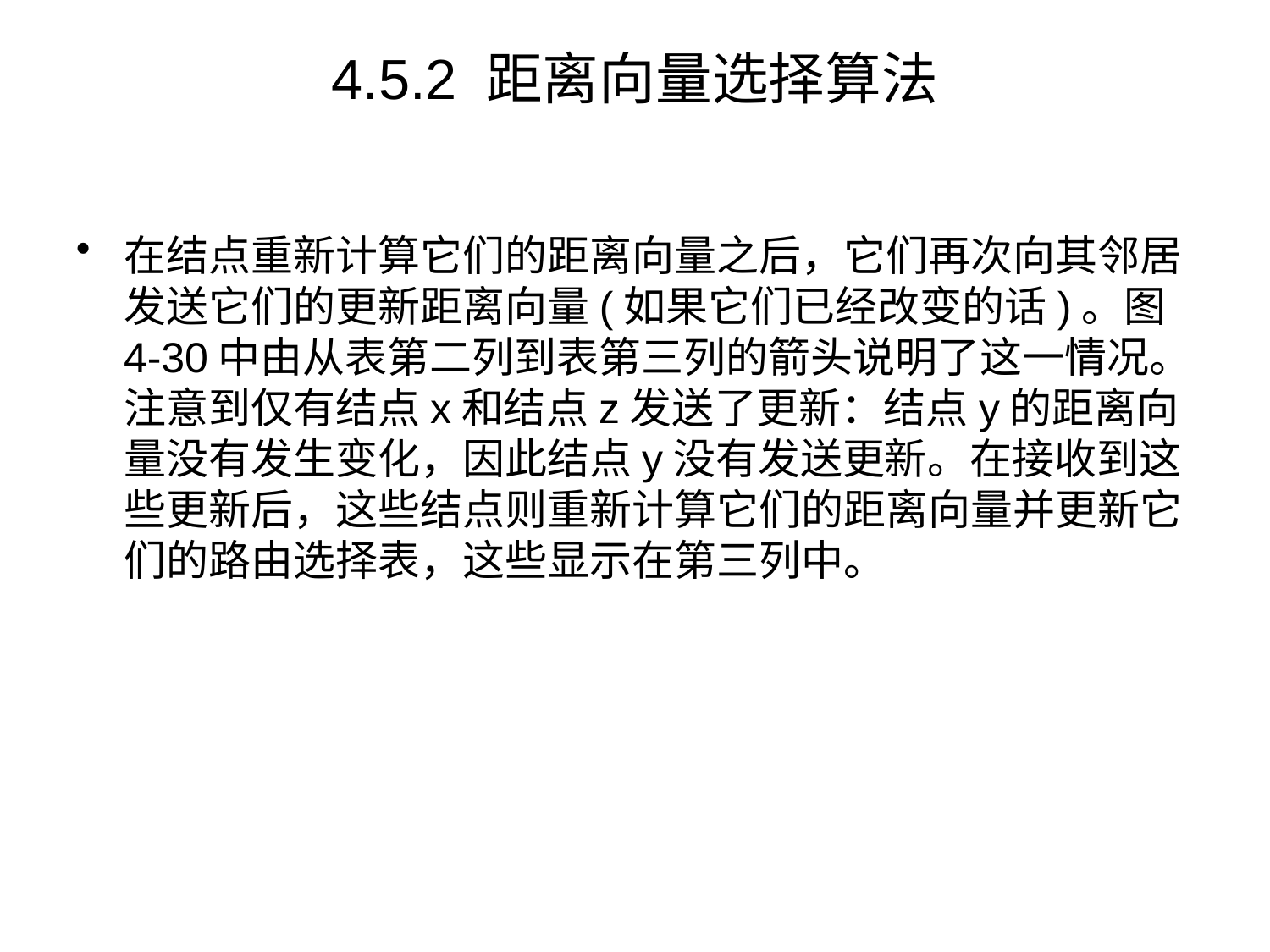

# 4.5.2 距离向量选择算法
在结点重新计算它们的距离向量之后，它们再次向其邻居发送它们的更新距离向量(如果它们已经改变的话)。图4-30中由从表第二列到表第三列的箭头说明了这一情况。注意到仅有结点x和结点z发送了更新：结点y的距离向量没有发生变化，因此结点y没有发送更新。在接收到这些更新后，这些结点则重新计算它们的距离向量并更新它们的路由选择表，这些显示在第三列中。